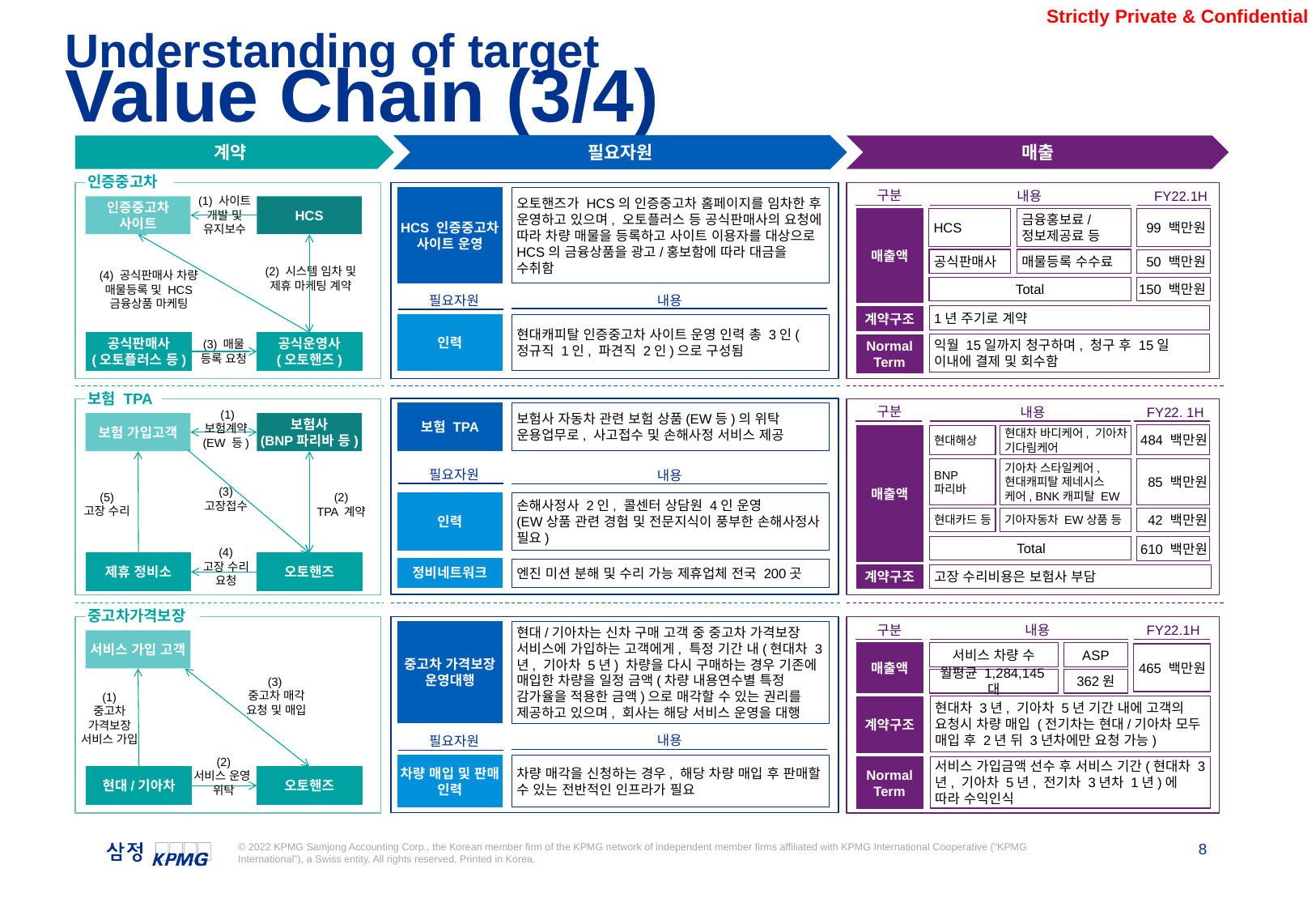

Understanding of target
Value Chain (3/4)
계약
필요자원
매출
인증중고차

구분
내용
FY22.1H
HCS 인증중고차 사이트 운영
오토핸즈가 HCS의 인증중고차 홈페이지를 임차한 후 운영하고 있으며, 오토플러스 등 공식판매사의 요청에 따라 차량 매물을 등록하고 사이트 이용자를 대상으로 HCS의 금융상품을 광고/홍보함에 따라 대금을 수취함
인증중고차
사이트
HCS
(1) 사이트
개발 및 유지보수
99 백만원
HCS
금융홍보료/
정보제공료 등
매출액
공식판매사
매물등록 수수료
50 백만원
(2) 시스템 임차 및 제휴 마케팅 계약
Total
150 백만원
(4) 공식판매사 차량 매물등록 및 HCS 금융상품 마케팅
필요자원
내용
1년 주기로 계약
계약구조
인력
현대캐피탈 인증중고차 사이트 운영 인력 총 3인(정규직 1인, 파견직 2인)으로 구성됨
공식판매사
(오토플러스 등)
공식운영사
(오토핸즈)
익월 15일까지 청구하며, 청구 후 15일 이내에 결제 및 회수함
Normal Term
(3) 매물
등록 요청
보험 TPA

구분
내용
FY22. 1H
보험 TPA
보험사 자동차 관련 보험 상품(EW등)의 위탁 운용업무로, 사고접수 및 손해사정 서비스 제공
 (1)
보험계약
(EW 등)
보험 가입고객
보험사
(BNP파리바 등)
484 백만원
매출액
현대해상
현대차 바디케어, 기아차 기다림케어
BNP
파리바
기아차 스타일케어, 현대캐피탈 제네시스 케어, BNK캐피탈 EW
85 백만원
필요자원
내용
(3)
고장접수
인력
손해사정사 2인, 콜센터 상담원 4인 운영
(EW상품 관련 경험 및 전문지식이 풍부한 손해사정사 필요)
(2)
TPA 계약
(5)
고장 수리
현대카드 등
기아자동차 EW상품 등
42 백만원
Total
610 백만원
(4)
고장 수리
요청
제휴 정비소
오토핸즈
정비네트워크
엔진 미션 분해 및 수리 가능 제휴업체 전국 200곳
계약구조
고장 수리비용은 보험사 부담
중고차가격보장

구분
내용
FY22.1H
중고차 가격보장 운영대행
현대/기아차는 신차 구매 고객 중 중고차 가격보장 서비스에 가입하는 고객에게, 특정 기간 내(현대차 3년, 기아차 5년) 차량을 다시 구매하는 경우 기존에 매입한 차량을 일정 금액(차량 내용연수별 특정 감가율을 적용한 금액)으로 매각할 수 있는 권리를 제공하고 있으며, 회사는 해당 서비스 운영을 대행
서비스 가입 고객
ASP
서비스 차량 수
매출액
465 백만원
362원
월평균 1,284,145대
(3)
중고차 매각 요청 및 매입
현대차 3년, 기아차 5년 기간 내에 고객의 요청시 차량 매입 (전기차는 현대/기아차 모두 매입 후 2년 뒤 3년차에만 요청 가능)
계약구조
(1)
중고차 가격보장 서비스 가입
필요자원
내용
차량 매입 및 판매 인력
차량 매각을 신청하는 경우, 해당 차량 매입 후 판매할 수 있는 전반적인 인프라가 필요
서비스 가입금액 선수 후 서비스 기간(현대차 3년, 기아차 5년, 전기차 3년차 1년)에 따라 수익인식
Normal Term
(2)
서비스 운영
위탁
현대/기아차
오토핸즈